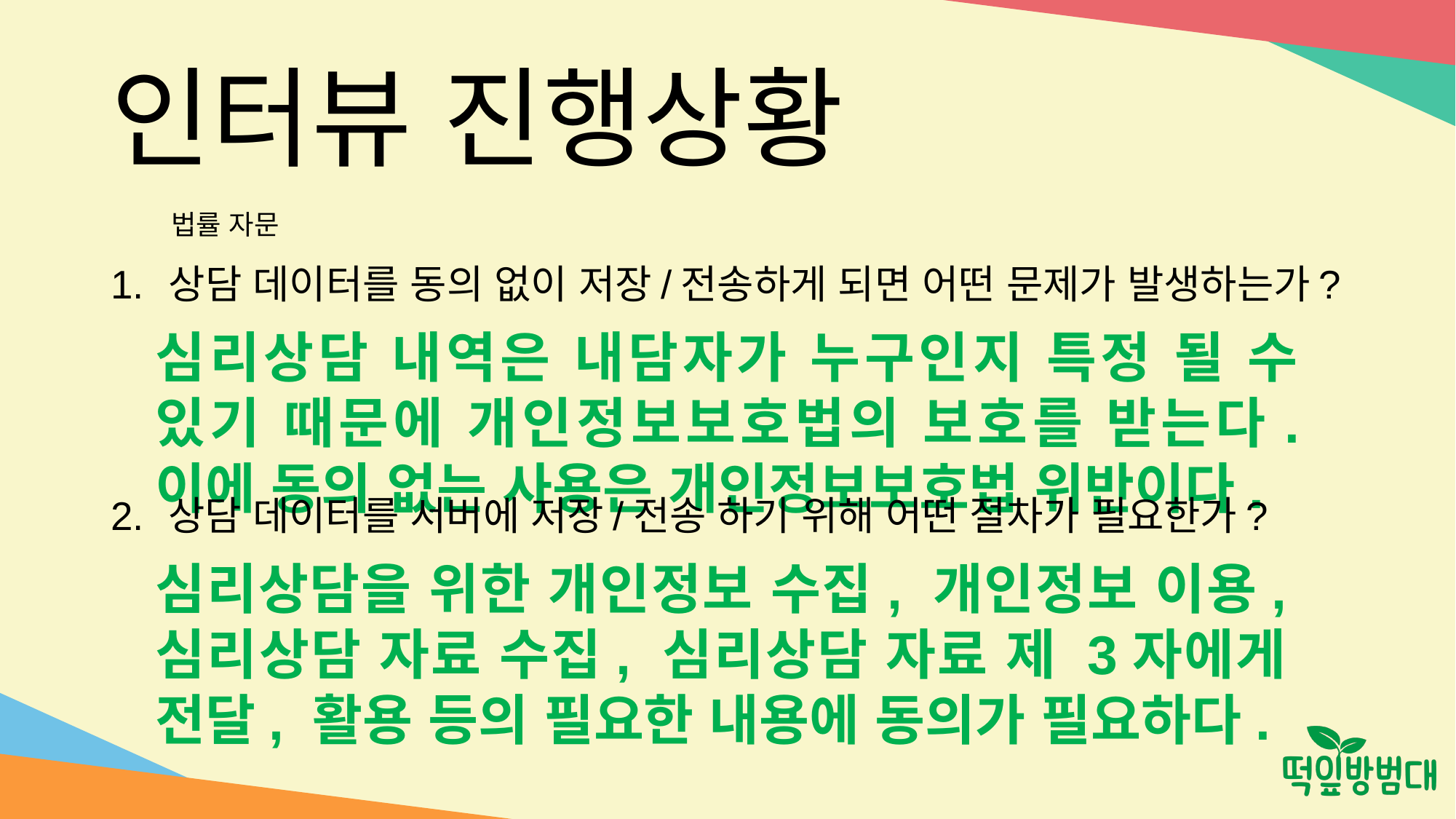

# 인터뷰 진행상황
법률 자문
상담 데이터를 동의 없이 저장/전송하게 되면 어떤 문제가 발생하는가?
심리상담 내역은 내담자가 누구인지 특정 될 수 있기 때문에 개인정보보호법의 보호를 받는다. 이에 동의 없는 사용은 개인정보보호법 위반이다.
상담 데이터를 서버에 저장/전송 하기 위해 어떤 절차가 필요한가?
심리상담을 위한 개인정보 수집, 개인정보 이용, 심리상담 자료 수집, 심리상담 자료 제 3자에게 전달, 활용 등의 필요한 내용에 동의가 필요하다.